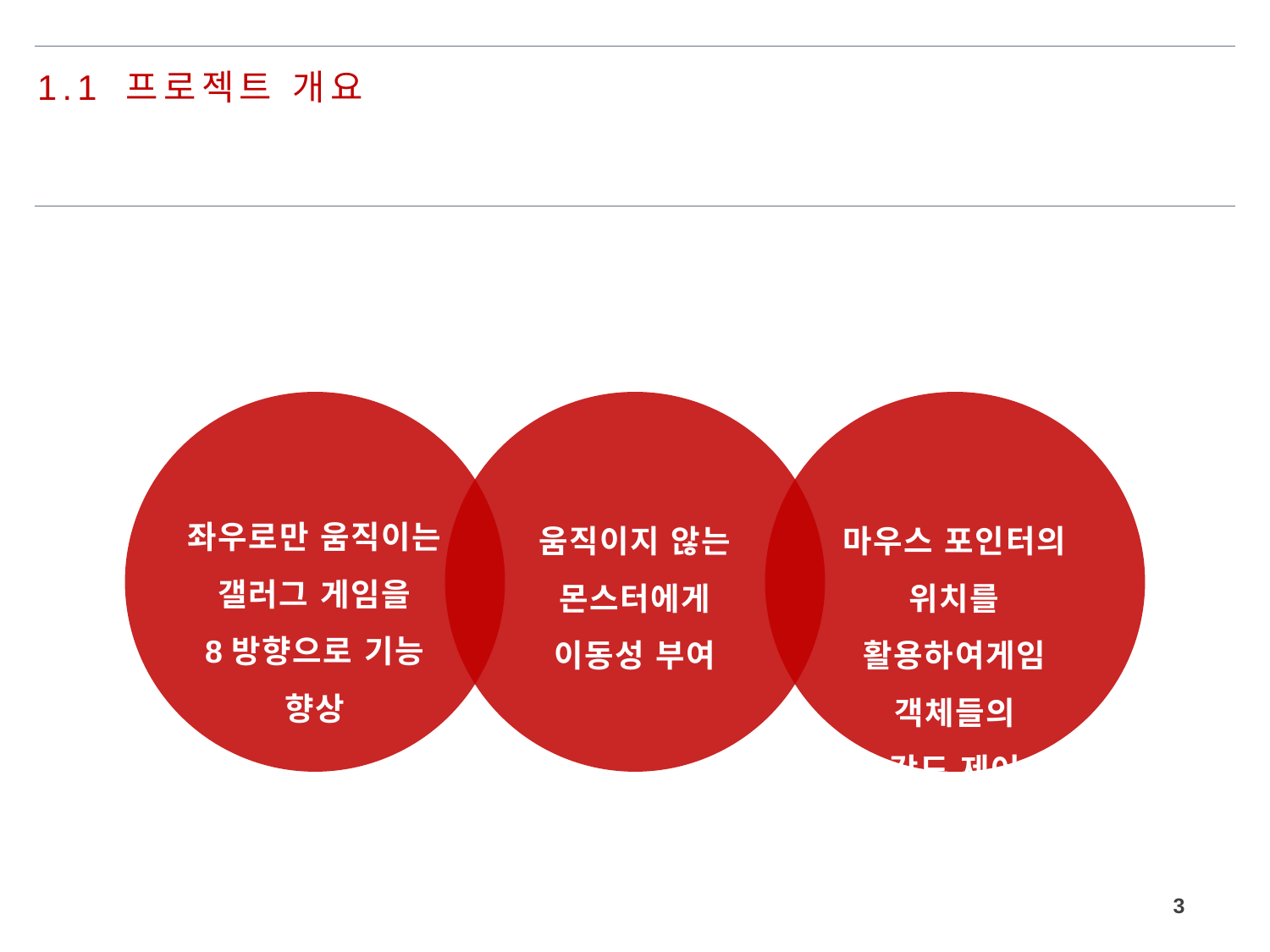

1.1 프로젝트 개요

좌우로만 움직이는
갤러그 게임을
8방향으로 기능
향상
움직이지 않는
몬스터에게
이동성 부여
마우스 포인터의 위치를 활용하여게임 객체들의
각도 제어
3